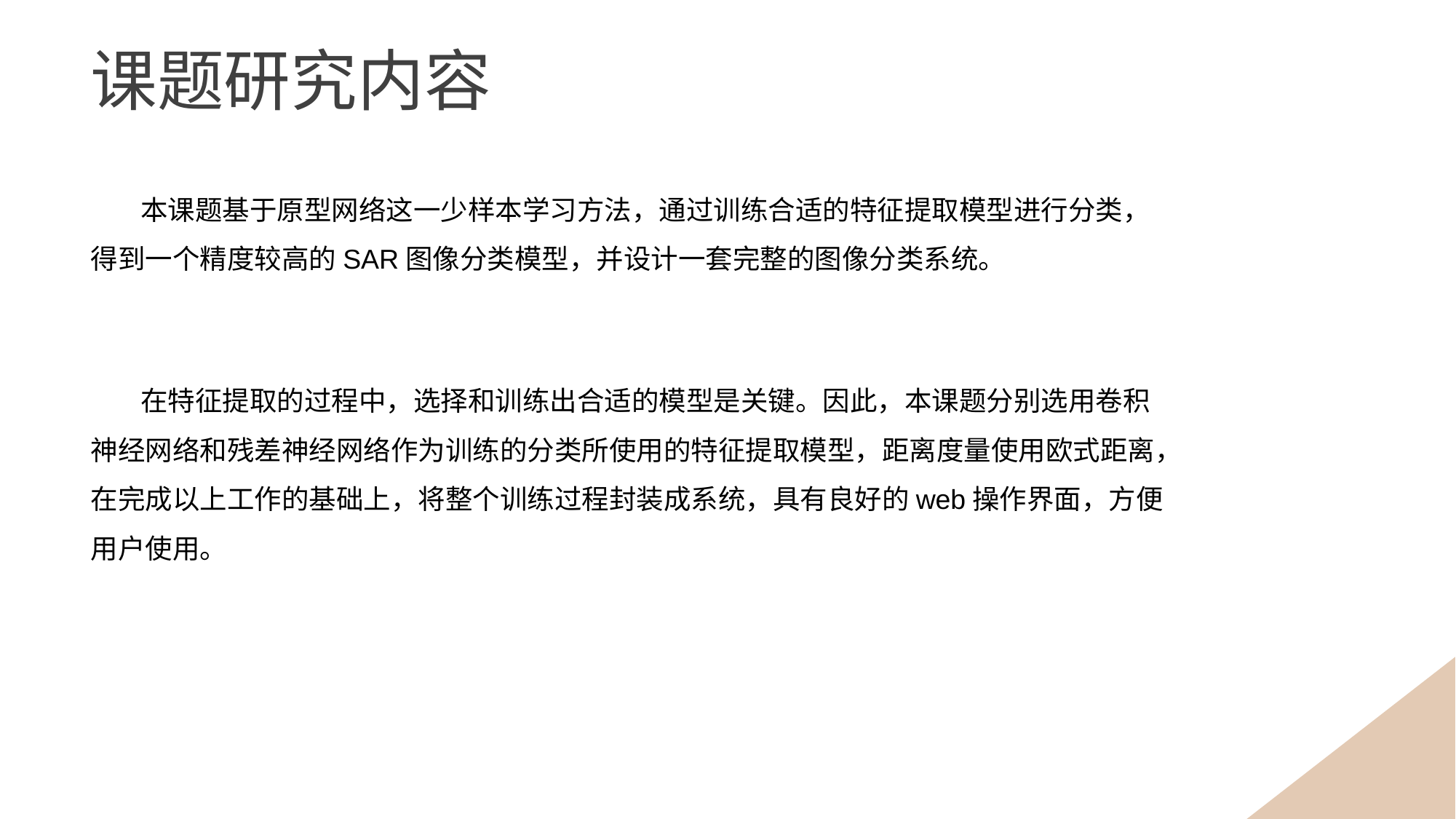

课题研究内容
       本课题基于原型网络这一少样本学习方法，通过训练合适的特征提取模型进行分类，得到一个精度较高的SAR图像分类模型，并设计一套完整的图像分类系统。
       在特征提取的过程中，选择和训练出合适的模型是关键。因此，本课题分别选用卷积神经网络和残差神经网络作为训练的分类所使用的特征提取模型，距离度量使用欧式距离，在完成以上工作的基础上，将整个训练过程封装成系统，具有良好的web操作界面，方便用户使用。